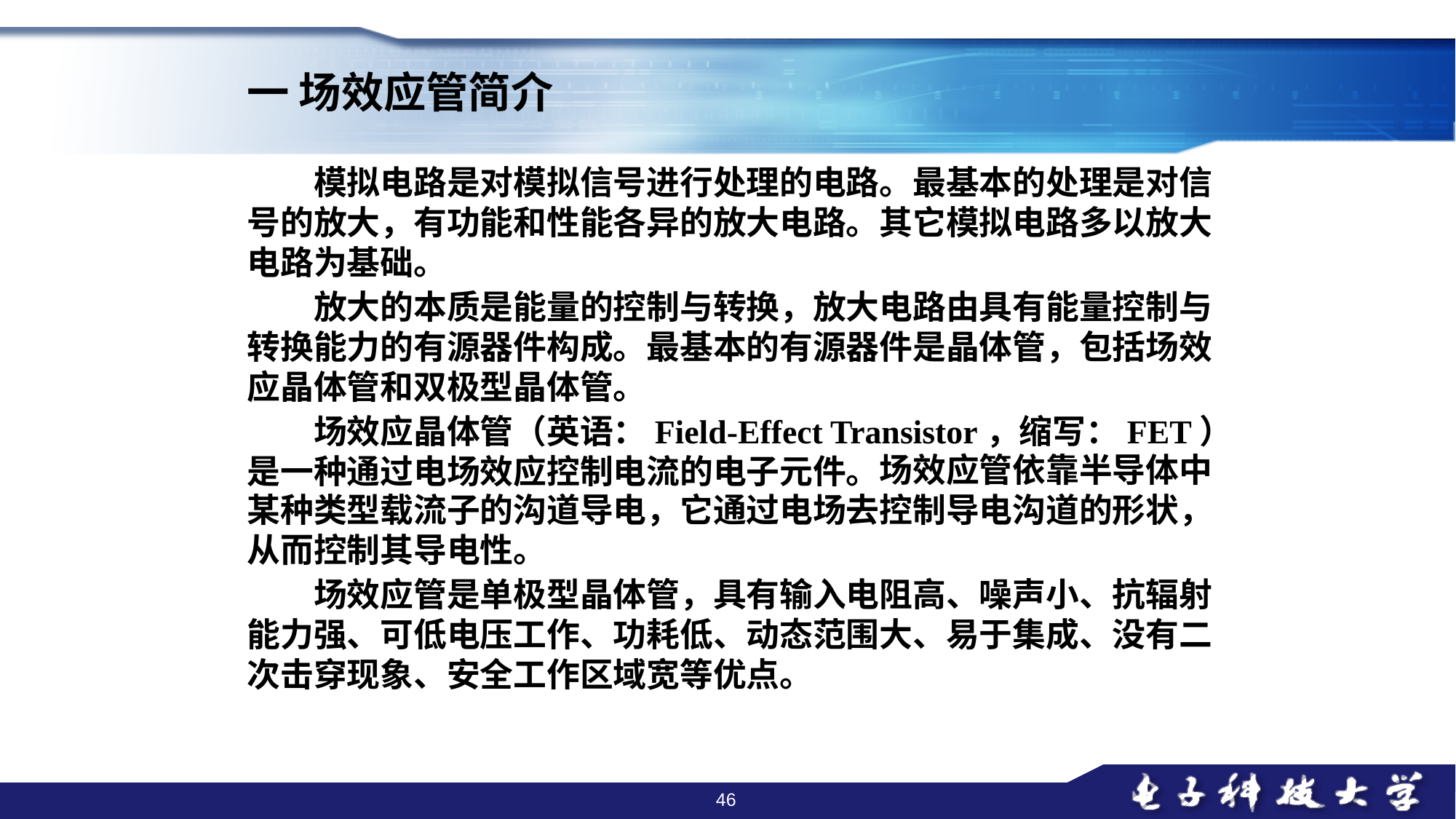

一 场效应管简介
　　模拟电路是对模拟信号进行处理的电路。最基本的处理是对信号的放大，有功能和性能各异的放大电路。其它模拟电路多以放大电路为基础。
　　放大的本质是能量的控制与转换，放大电路由具有能量控制与转换能力的有源器件构成。最基本的有源器件是晶体管，包括场效应晶体管和双极型晶体管。
　　场效应晶体管（英语：Field-Effect Transistor，缩写：FET）是一种通过电场效应控制电流的电子元件。
　　　　　　　　　　　　　　　　　　　场效应管依靠半导体中某种类型载流子的沟道导电，它通过电场去控制导电沟道的形状，从而控制其导电性。
　　场效应管是单极型晶体管，具有输入电阻高、噪声小、抗辐射能力强、可低电压工作、功耗低、动态范围大、易于集成、没有二次击穿现象、安全工作区域宽等优点。
46